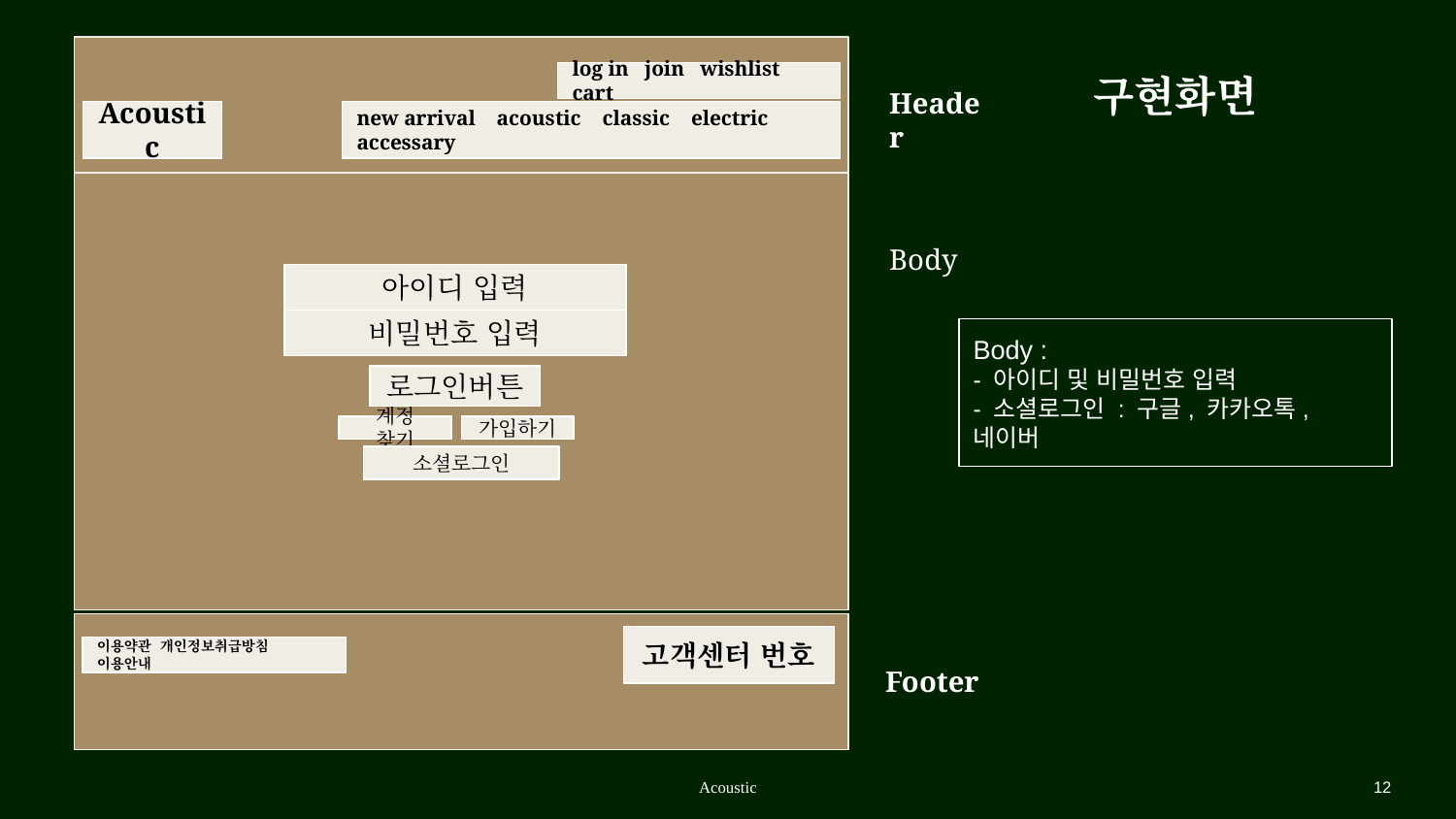

구현화면
log in   join   wishlist   cart
Header
Acoustic
new arrival    acoustic    classic    electric    accessary

Body
아이디 입력
비밀번호 입력
Body :
- 아이디 및 비밀번호 입력
- 소셜로그인 : 구글, 카카오톡, 네이버
로그인버튼
계정 찾기
가입하기
소셜로그인

고객센터 번호
이용약관  개인정보취급방침  이용안내
Footer
Acoustic
12